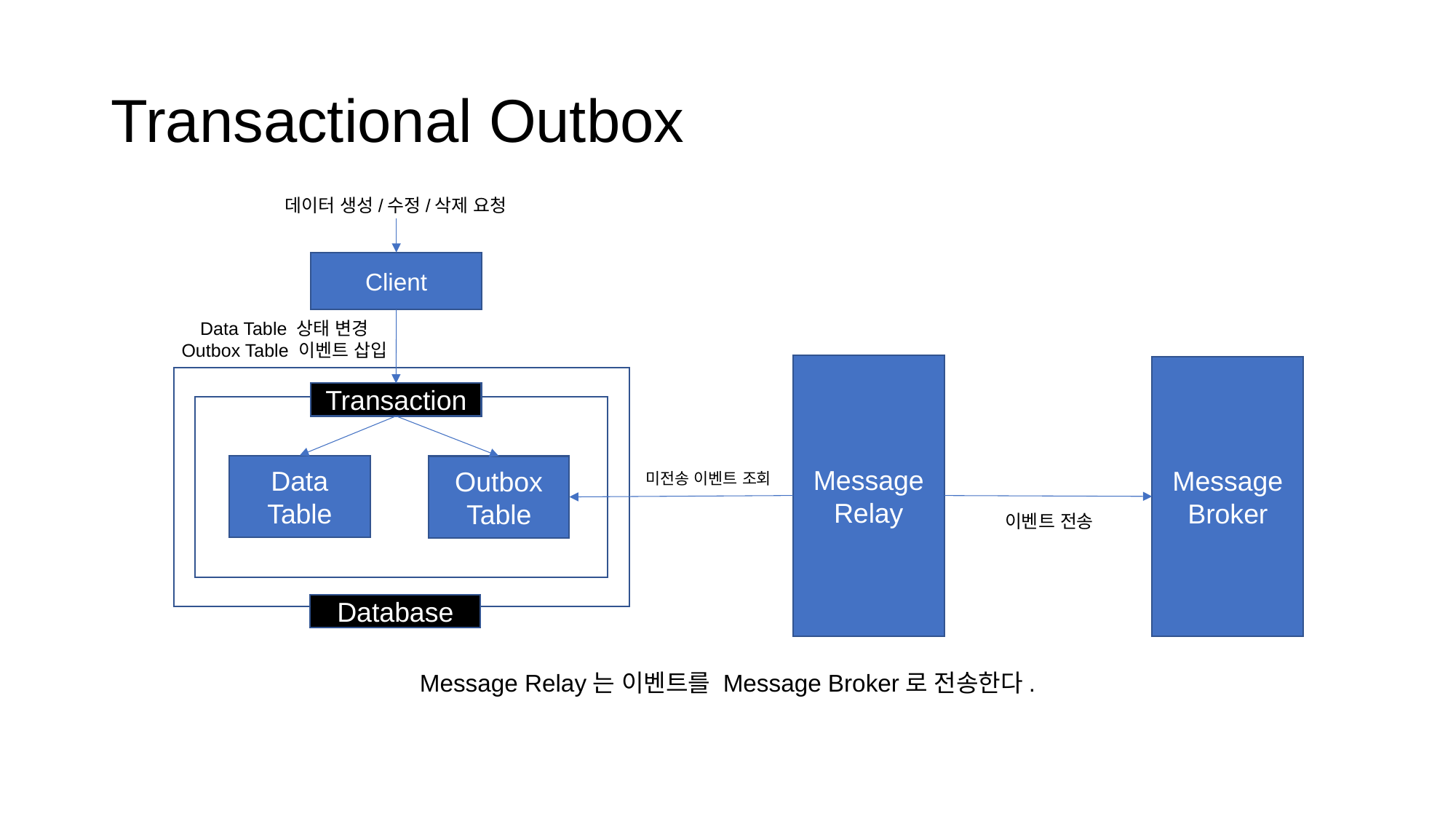

# Transactional Outbox
데이터 생성/수정/삭제 요청
Client
Data Table 상태 변경
Outbox Table 이벤트 삽입
Message
Relay
Message
Broker

Transaction

Data Table
Outbox Table
미전송 이벤트 조회
이벤트 전송
Database
Message Relay는 이벤트를 Message Broker로 전송한다.